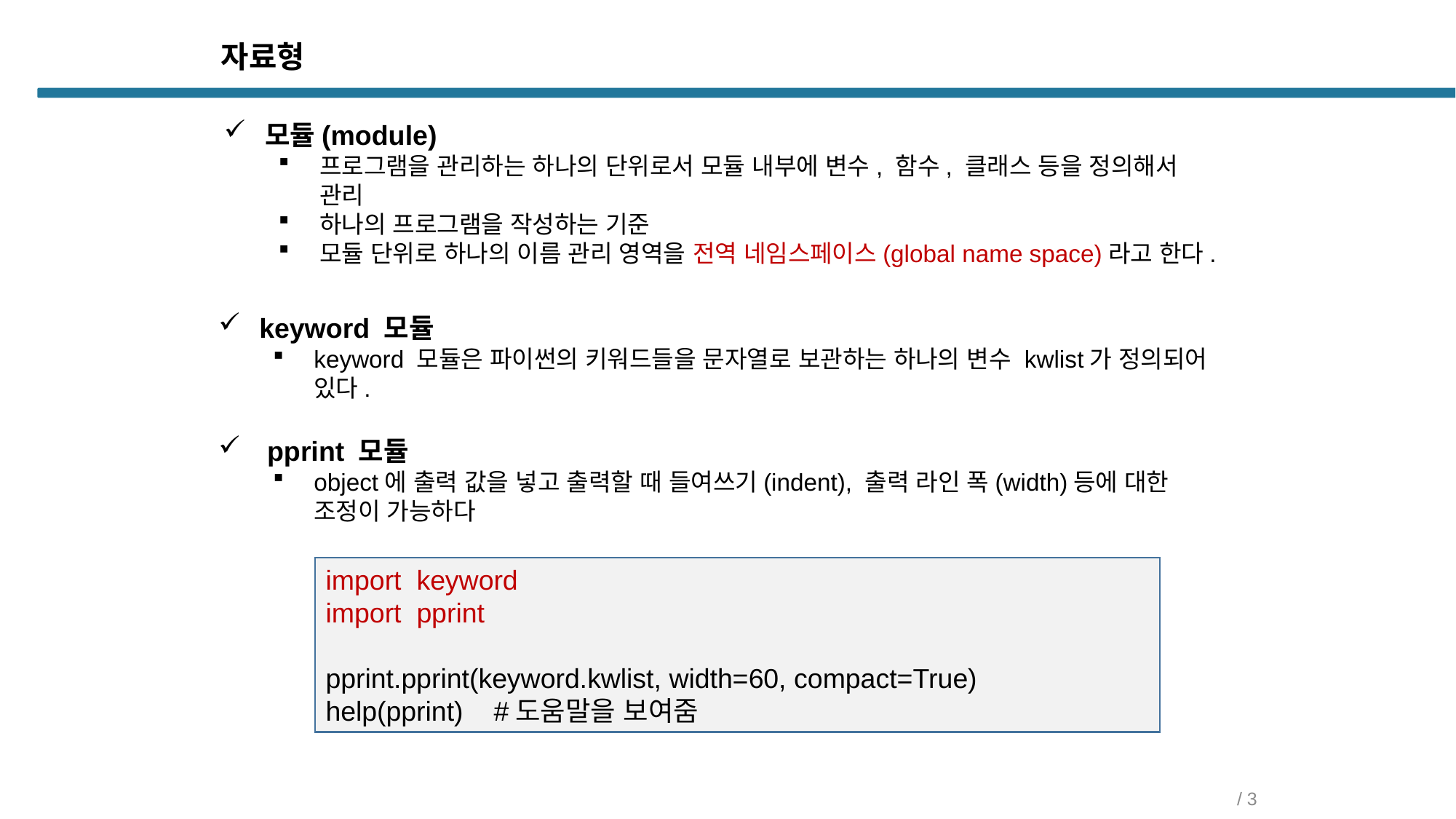

자료형
모듈(module)
프로그램을 관리하는 하나의 단위로서 모듈 내부에 변수, 함수, 클래스 등을 정의해서 관리
하나의 프로그램을 작성하는 기준
모듈 단위로 하나의 이름 관리 영역을 전역 네임스페이스(global name space)라고 한다.
keyword 모듈
keyword 모듈은 파이썬의 키워드들을 문자열로 보관하는 하나의 변수 kwlist가 정의되어 있다.
 pprint 모듈
object에 출력 값을 넣고 출력할 때 들여쓰기(indent), 출력 라인 폭(width)등에 대한 조정이 가능하다
import  keyword
import  pprint

pprint.pprint(keyword.kwlist, width=60, compact=True)
help(pprint)    #도움말을 보여줌
/ 3